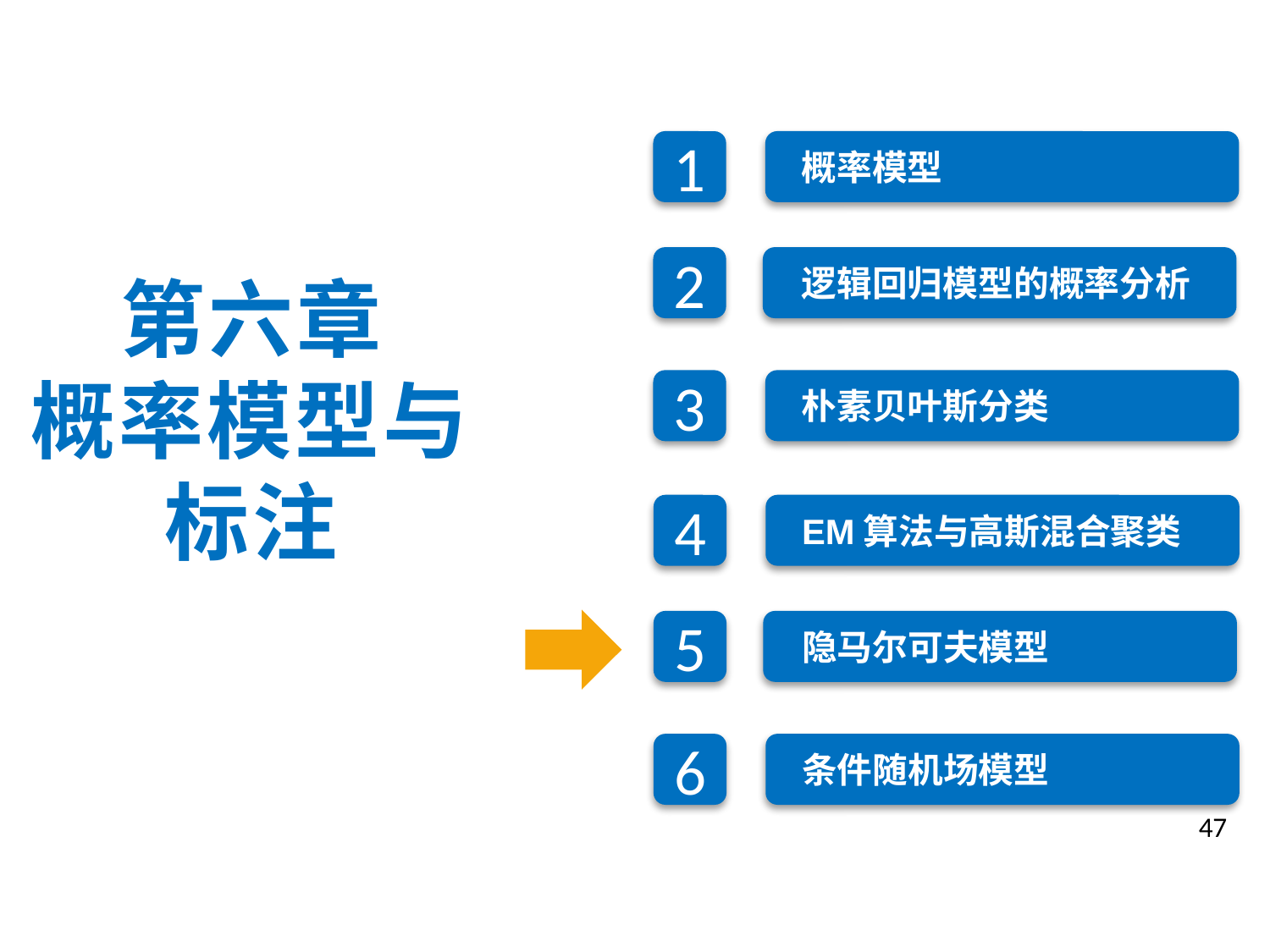

概率模型
1
2

逻辑回归模型的概率分析
第六章
概率模型与标注

朴素贝叶斯分类
3

EM算法与高斯混合聚类
4

5

隐马尔可夫模型

条件随机场模型
6
47